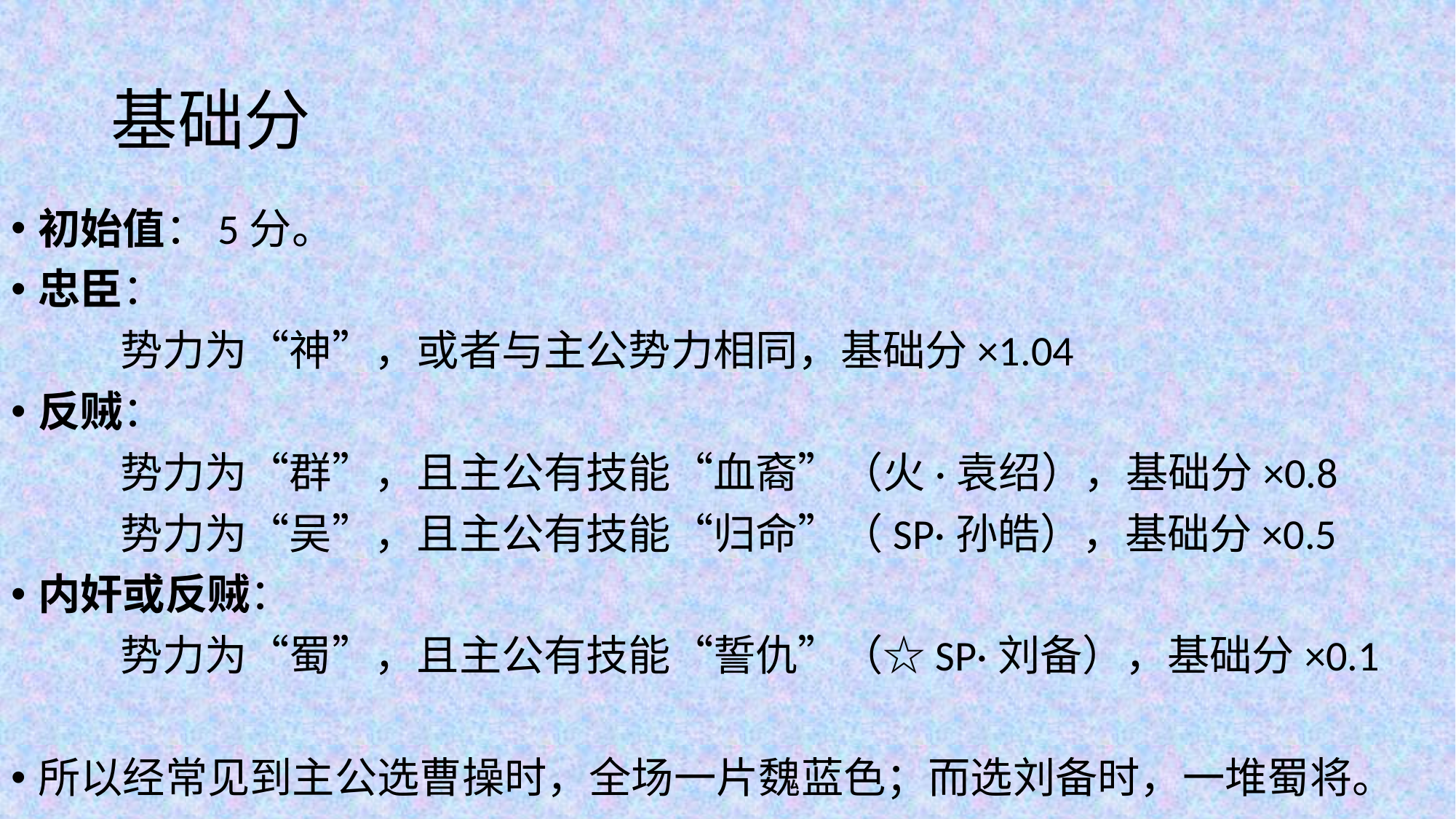

# 基础分
初始值：5分。
忠臣：
	势力为“神”，或者与主公势力相同，基础分×1.04
反贼：
	势力为“群”，且主公有技能“血裔”（火·袁绍），基础分×0.8
	势力为“吴”，且主公有技能“归命”（SP·孙皓），基础分×0.5
内奸或反贼：
	势力为“蜀”，且主公有技能“誓仇”（☆SP·刘备），基础分×0.1

所以经常见到主公选曹操时，全场一片魏蓝色；而选刘备时，一堆蜀将。